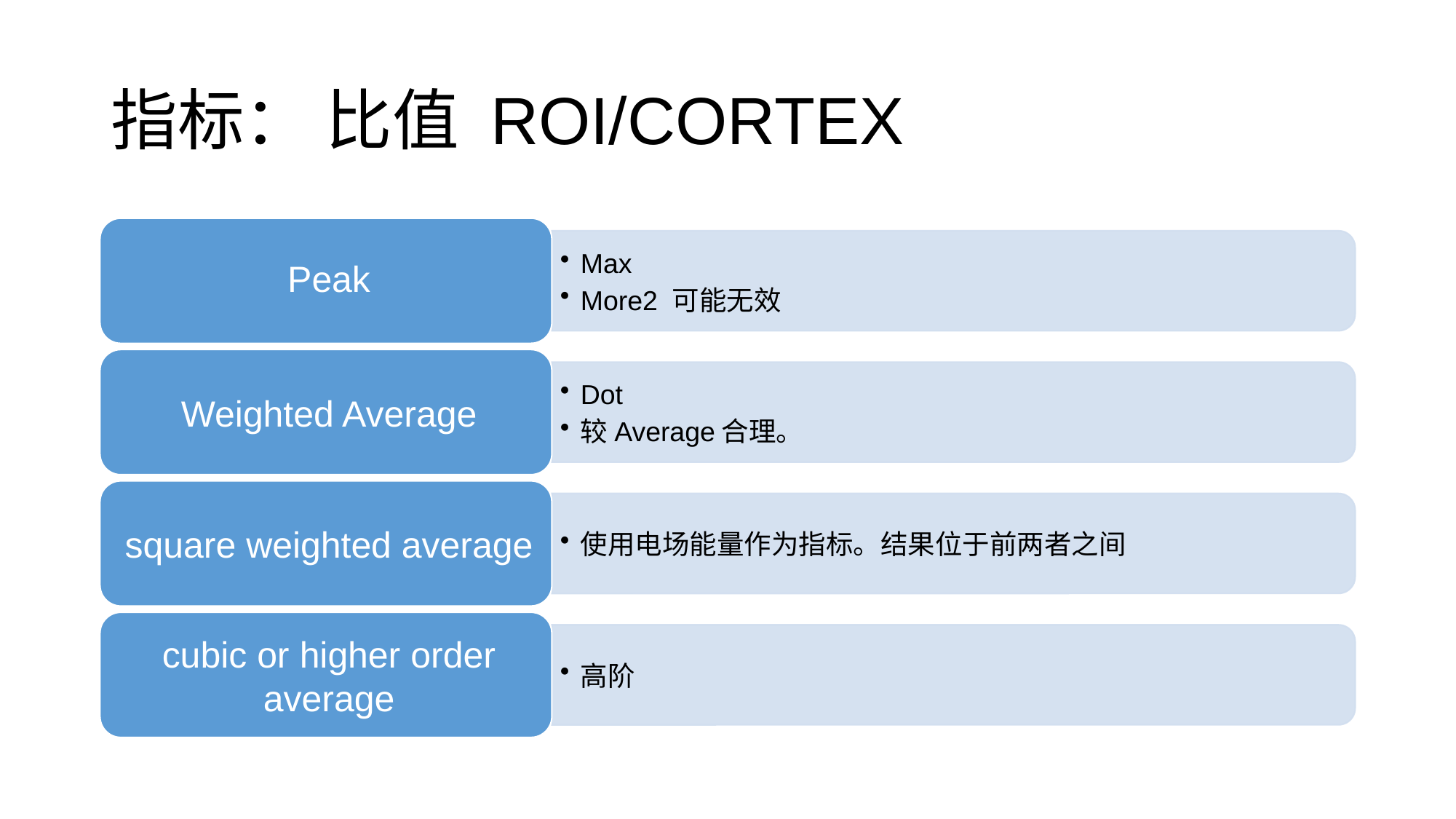

# 指标： 比值 ROI/CORTEX
Max
More2 可能无效
Peak
Dot
较Average合理。
Weighted Average
使用电场能量作为指标。结果位于前两者之间
square weighted average
高阶
cubic or higher order average